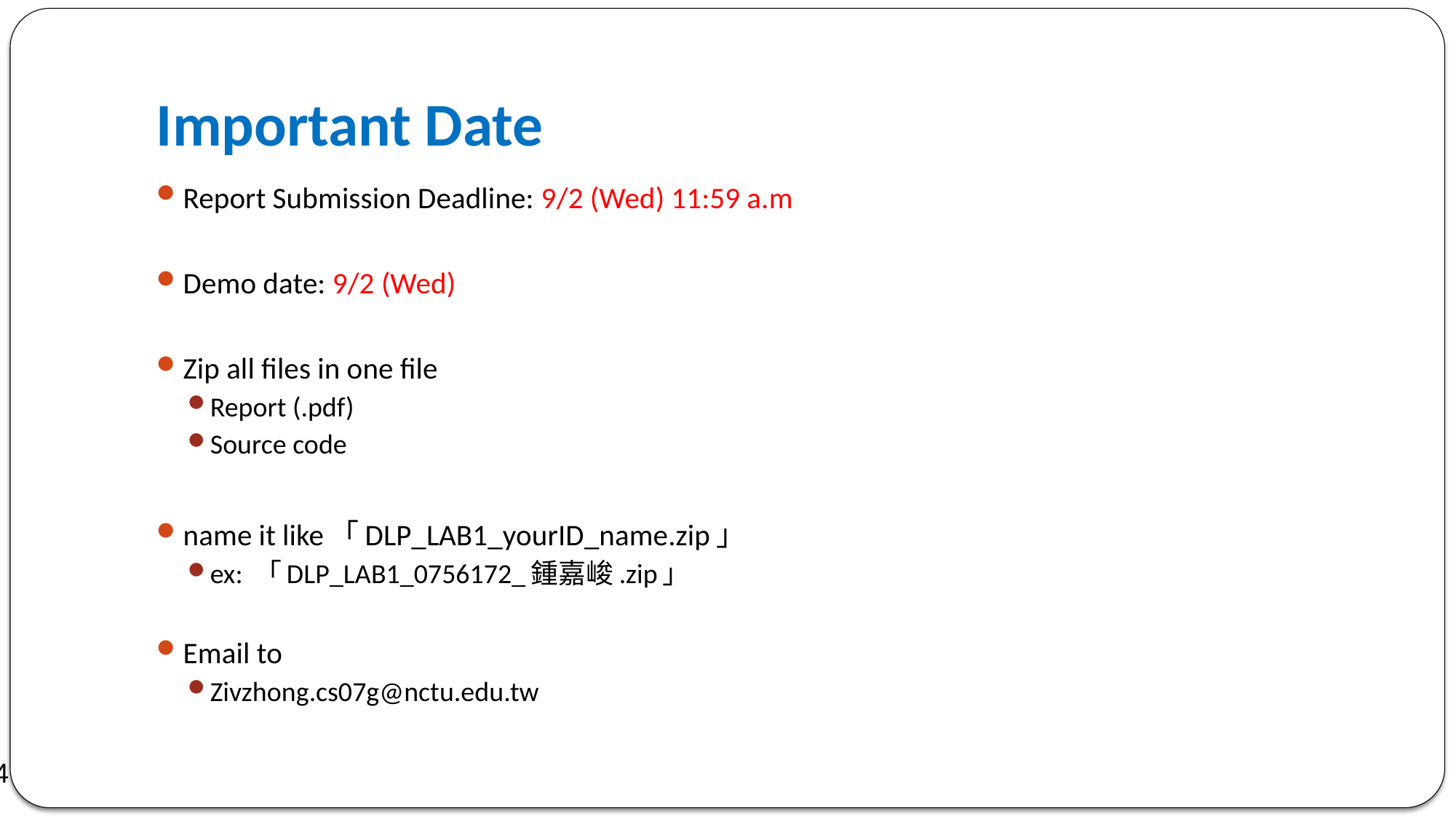

# Important Date
Report Submission Deadline: 9/2 (Wed) 11:59 a.m

Demo date: 9/2 (Wed)

Zip all files in one file
Report (.pdf)
Source code

name it like「DLP_LAB1_yourID_name.zip」
ex: 「DLP_LAB1_0756172_鍾嘉峻.zip」

Email to
Zivzhong.cs07g@nctu.edu.tw